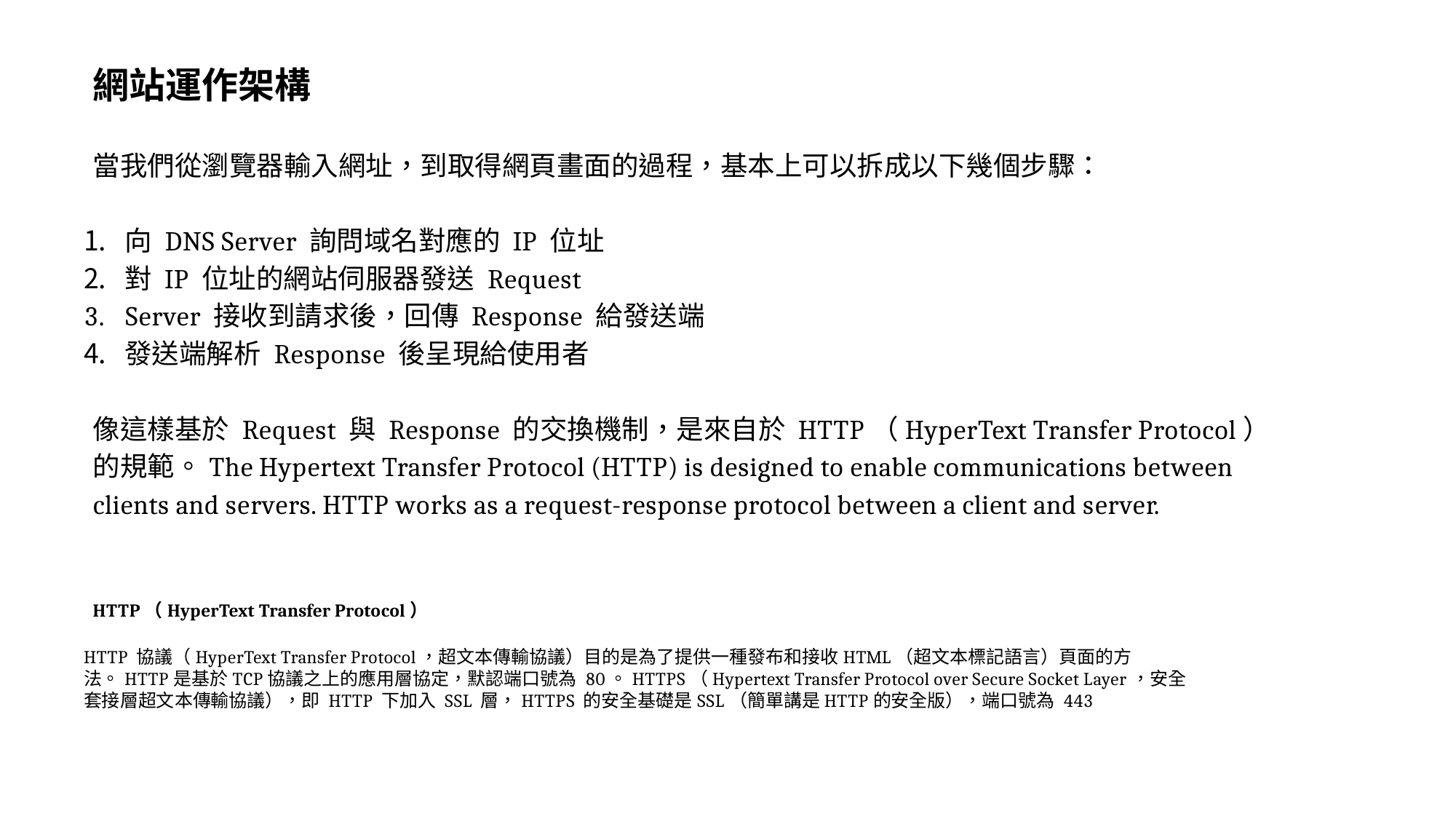

網站運作架構
當我們從瀏覽器輸入網址，到取得網頁畫面的過程，基本上可以拆成以下幾個步驟：

向 DNS Server 詢問域名對應的 IP 位址
對 IP 位址的網站伺服器發送 Request
Server 接收到請求後，回傳 Response 給發送端
發送端解析 Response 後呈現給使用者
像這樣基於 Request 與 Response 的交換機制，是來自於 HTTP（HyperText Transfer Protocol）的規範。The Hypertext Transfer Protocol (HTTP) is designed to enable communications between clients and servers. HTTP works as a request-response protocol between a client and server.
HTTP（HyperText Transfer Protocol）

HTTP 協議（HyperText Transfer Protocol，超文本傳輸協議）目的是為了提供一種發布和接收HTML（超文本標記語言）頁面的方法。HTTP是基於TCP協議之上的應用層協定，默認端口號為 80。HTTPS（Hypertext Transfer Protocol over Secure Socket Layer，安全套接層超文本傳輸協議），即 HTTP 下加入 SSL 層，HTTPS 的安全基礎是SSL（簡單講是HTTP的安全版），端口號為 443